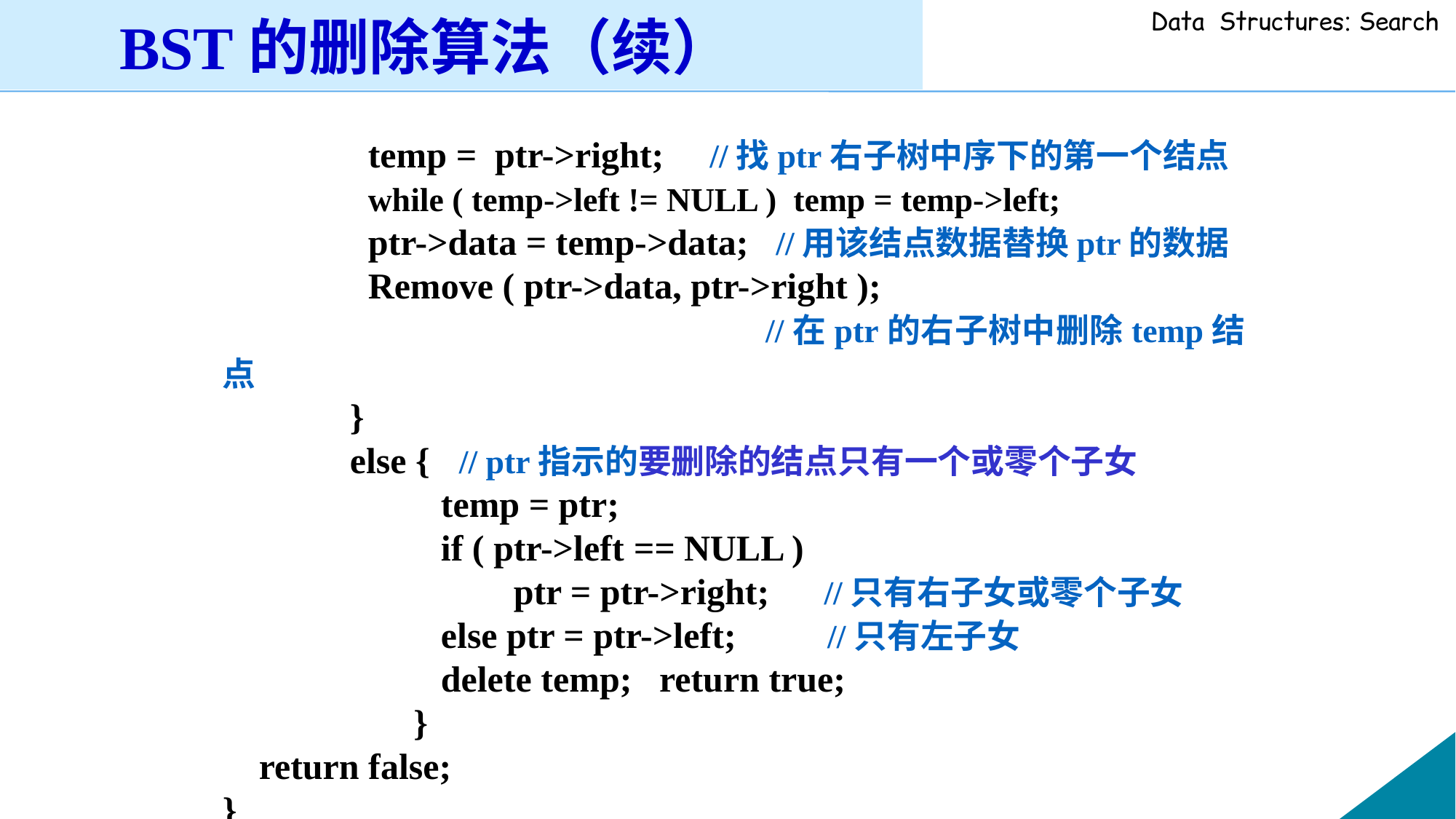

BST的删除算法（续）
                temp =  ptr->right;     //找ptr右子树中序下的第一个结点
                while ( temp->left != NULL )  temp = temp->left;
                ptr->data = temp->data;   //用该结点数据替换ptr的数据
 	    Remove ( ptr->data, ptr->right );
   	                                             //在ptr的右子树中删除temp结点
              }
              else {	  // ptr指示的要删除的结点只有一个或零个子女
                        temp = ptr;
	            if ( ptr->left == NULL )
                                ptr = ptr->right;      //只有右子女或零个子女
                        else ptr = ptr->left;          //只有左子女
                        delete temp;   return true;
	         }
    return false;
}